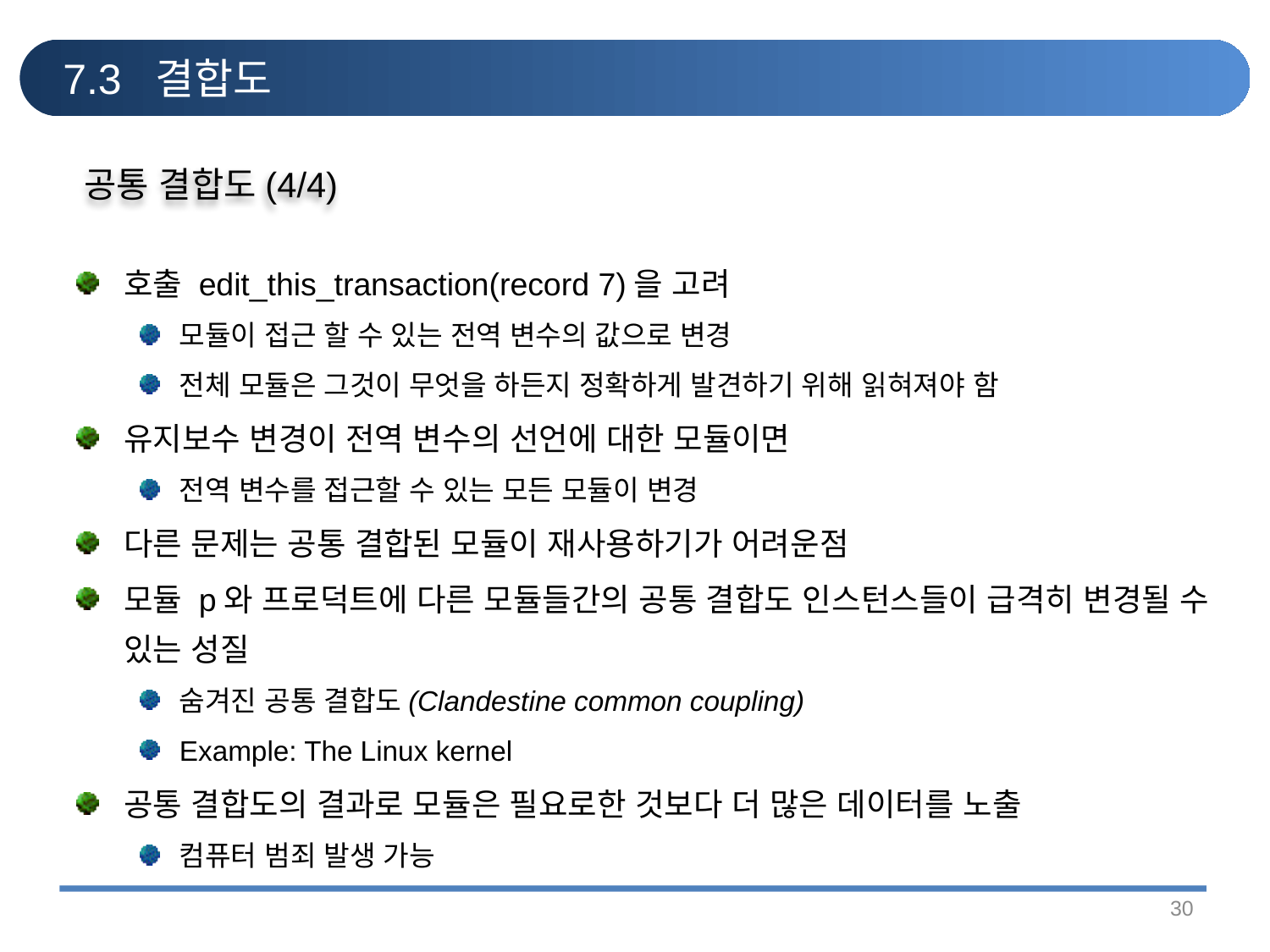

# 7.3  결합도
공통 결합도(4/4)
호출 edit_this_transaction(record 7)을 고려
모듈이 접근 할 수 있는 전역 변수의 값으로 변경
전체 모듈은 그것이 무엇을 하든지 정확하게 발견하기 위해 읽혀져야 함
유지보수 변경이 전역 변수의 선언에 대한 모듈이면
전역 변수를 접근할 수 있는 모든 모듈이 변경
다른 문제는 공통 결합된 모듈이 재사용하기가 어려운점
모듈 p와 프로덕트에 다른 모듈들간의 공통 결합도 인스턴스들이 급격히 변경될 수 있는 성질
숨겨진 공통 결합도(Clandestine common coupling)
Example: The Linux kernel
공통 결합도의 결과로 모듈은 필요로한 것보다 더 많은 데이터를 노출
컴퓨터 범죄 발생 가능

30